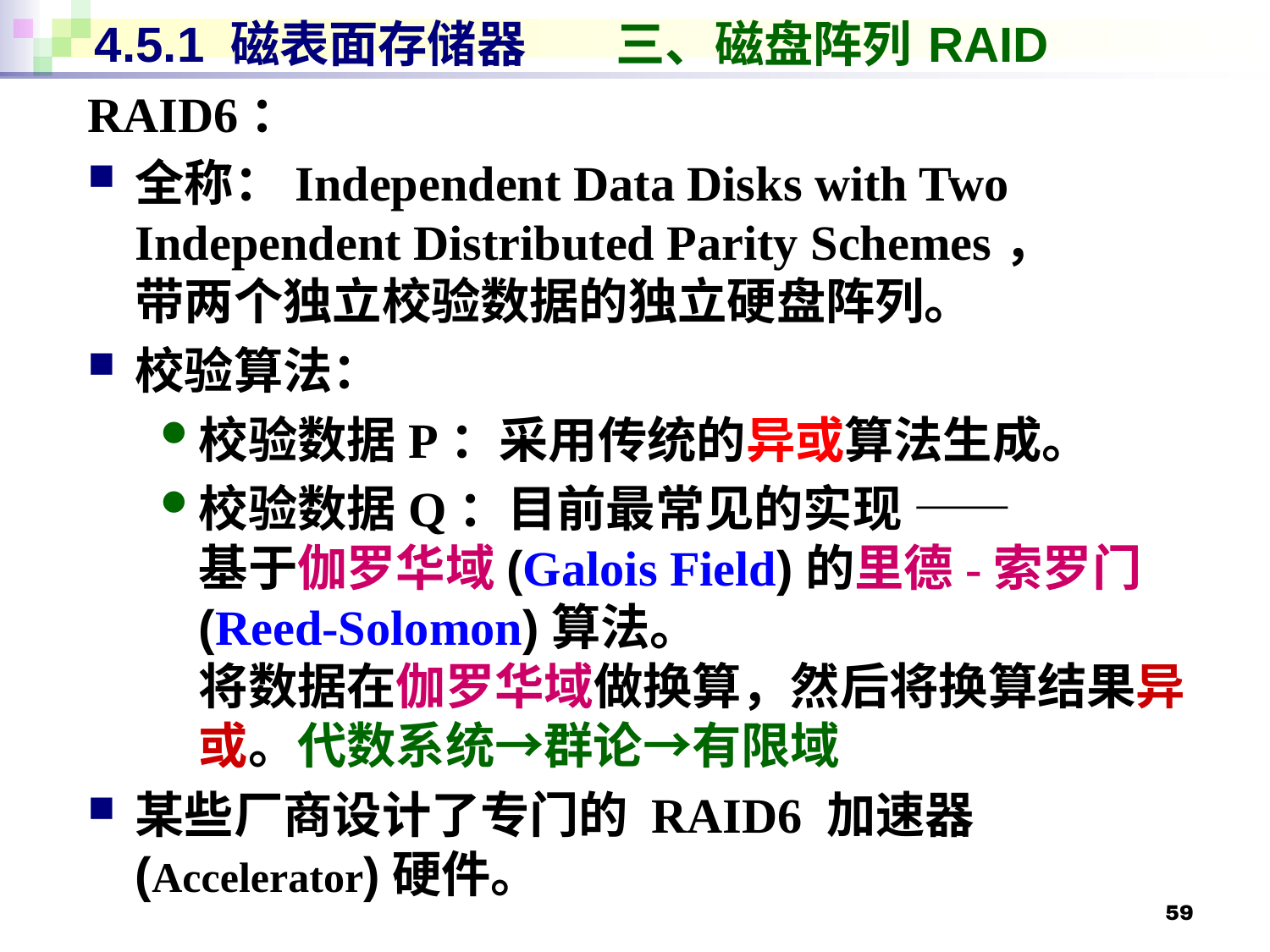

# 4.5.1 磁表面存储器        三、磁盘阵列 RAID
RAID6：
全称：Independent Data Disks with Two Independent Distributed Parity Schemes，
带两个独立校验数据的独立硬盘阵列。
校验算法：
校验数据P：采用传统的异或算法生成。
校验数据Q：目前最常见的实现 ——
基于伽罗华域(Galois Field)的里德-索罗门(Reed-Solomon)算法。
将数据在伽罗华域做换算，然后将换算结果异或。代数系统→群论→有限域
某些厂商设计了专门的 RAID6 加速器(Accelerator)硬件。
59